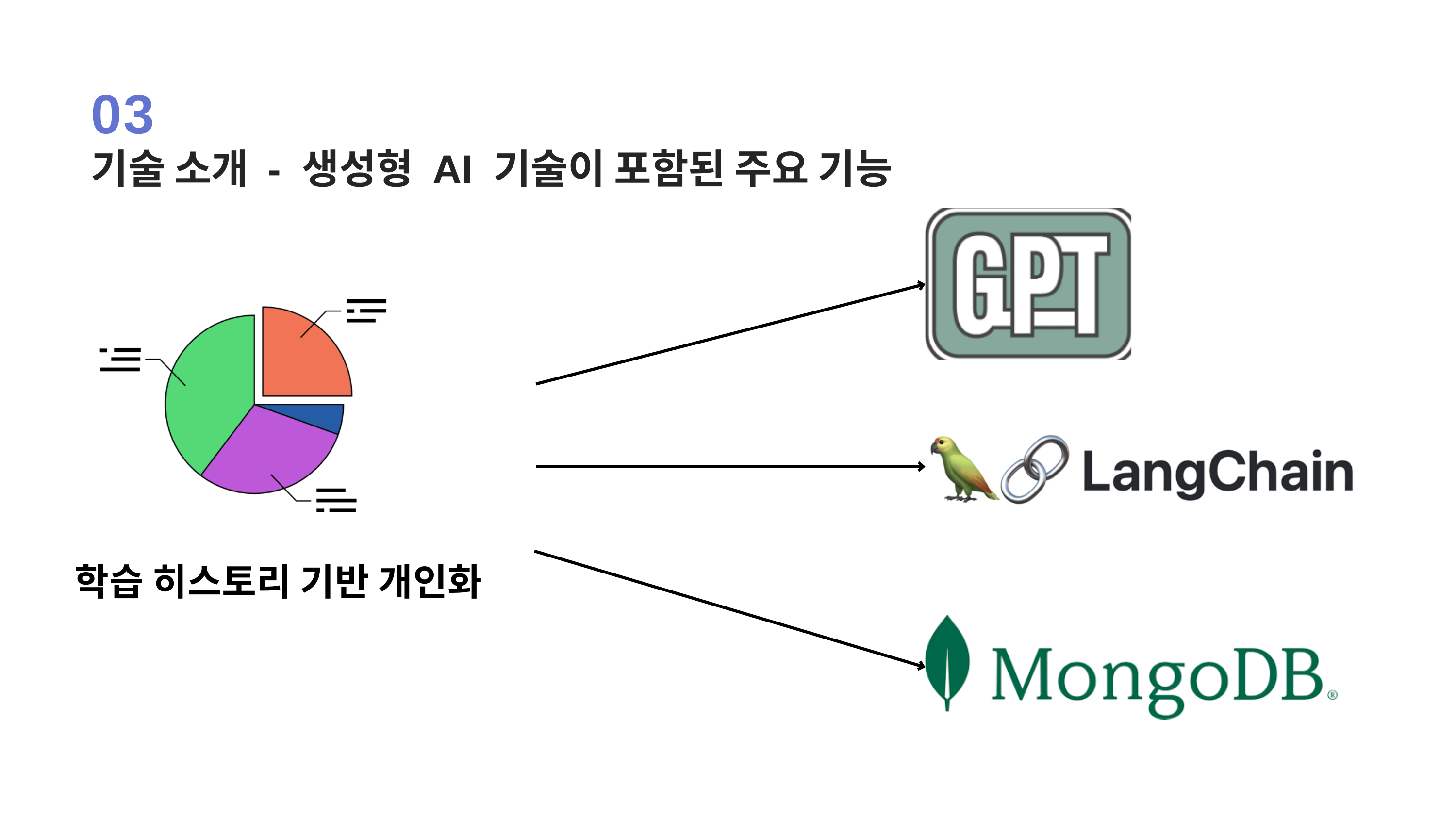

03
기술 소개 - 생성형 AI 기술이 포함된 주요 기능

학습 히스토리 기반 개인화